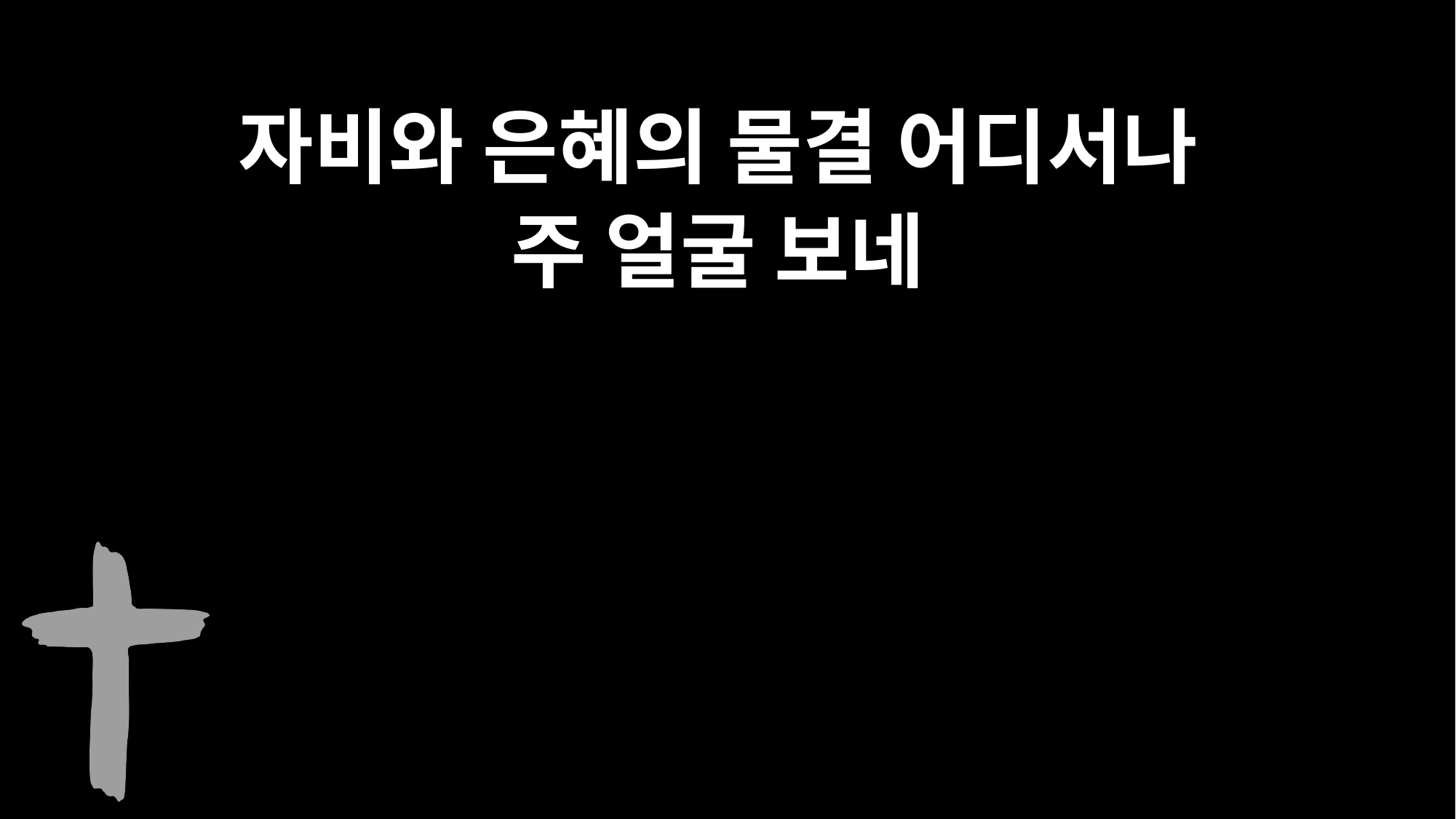

자비와 은혜의 물결 어디서나
주 얼굴 보네